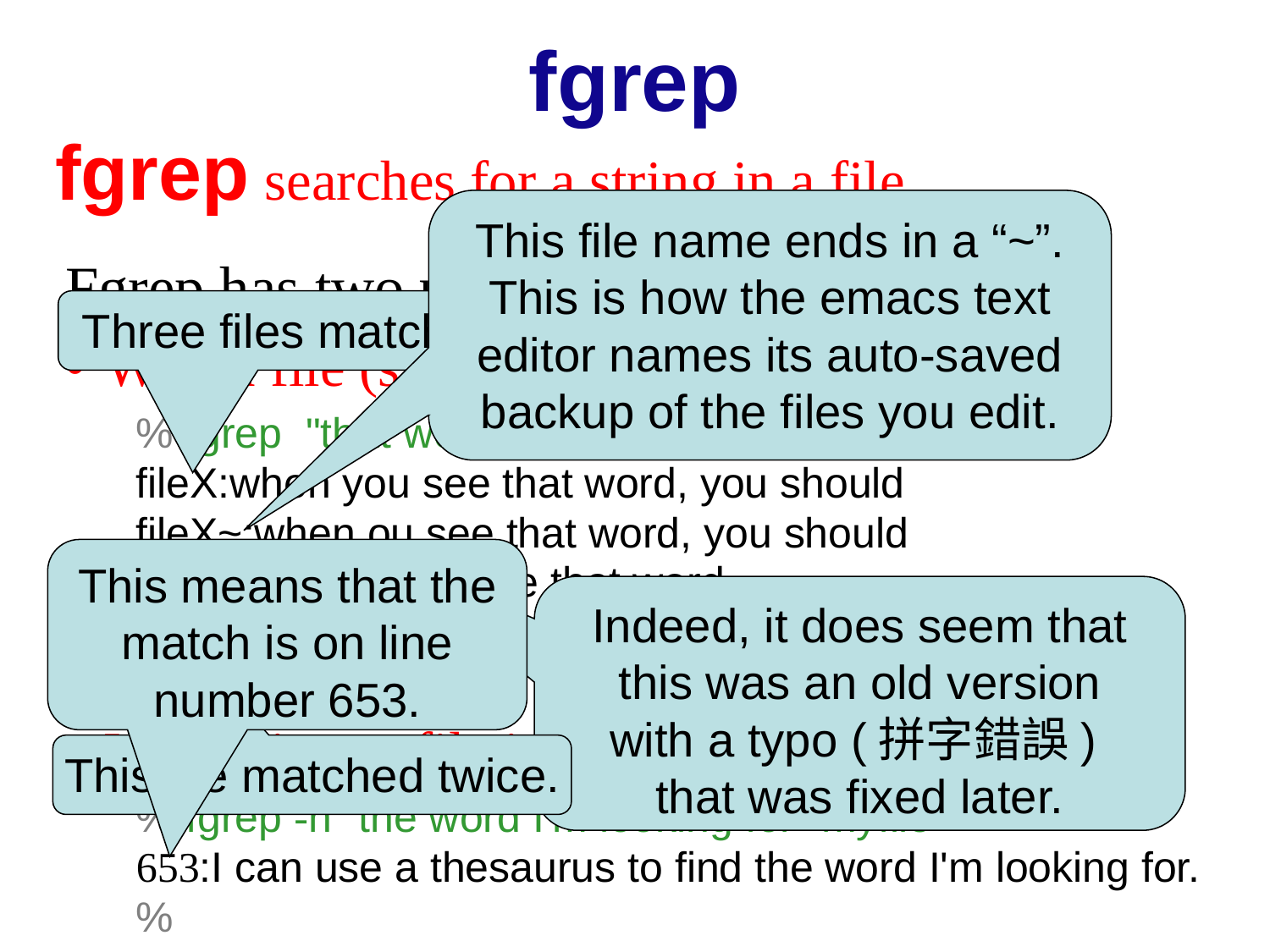

fgrep
fgrep searches for a string in a file.

This file name ends in a “~”.
This is how the emacs text editor names its auto-saved backup of the files you edit.

Fgrep has two useful ways of being used:
Which file (s) contains that word?
% fgrep  "that word" *
fileX:when you see that word, you should
fileX~:when ou see that word, you should
fileY:Please don't use that word.
fileY:often said that words matter.
%
Where in my file is the word I’m looking for?
% fgrep -n "the word I'm looking for" myfile
653:I can use a thesaurus to find the word I'm looking for.
%
Three files matched.
This means that the match is on line number 653.
Indeed, it does seem that this was an old version
with a typo (拼字錯誤)
that was fixed later.
This file matched twice.